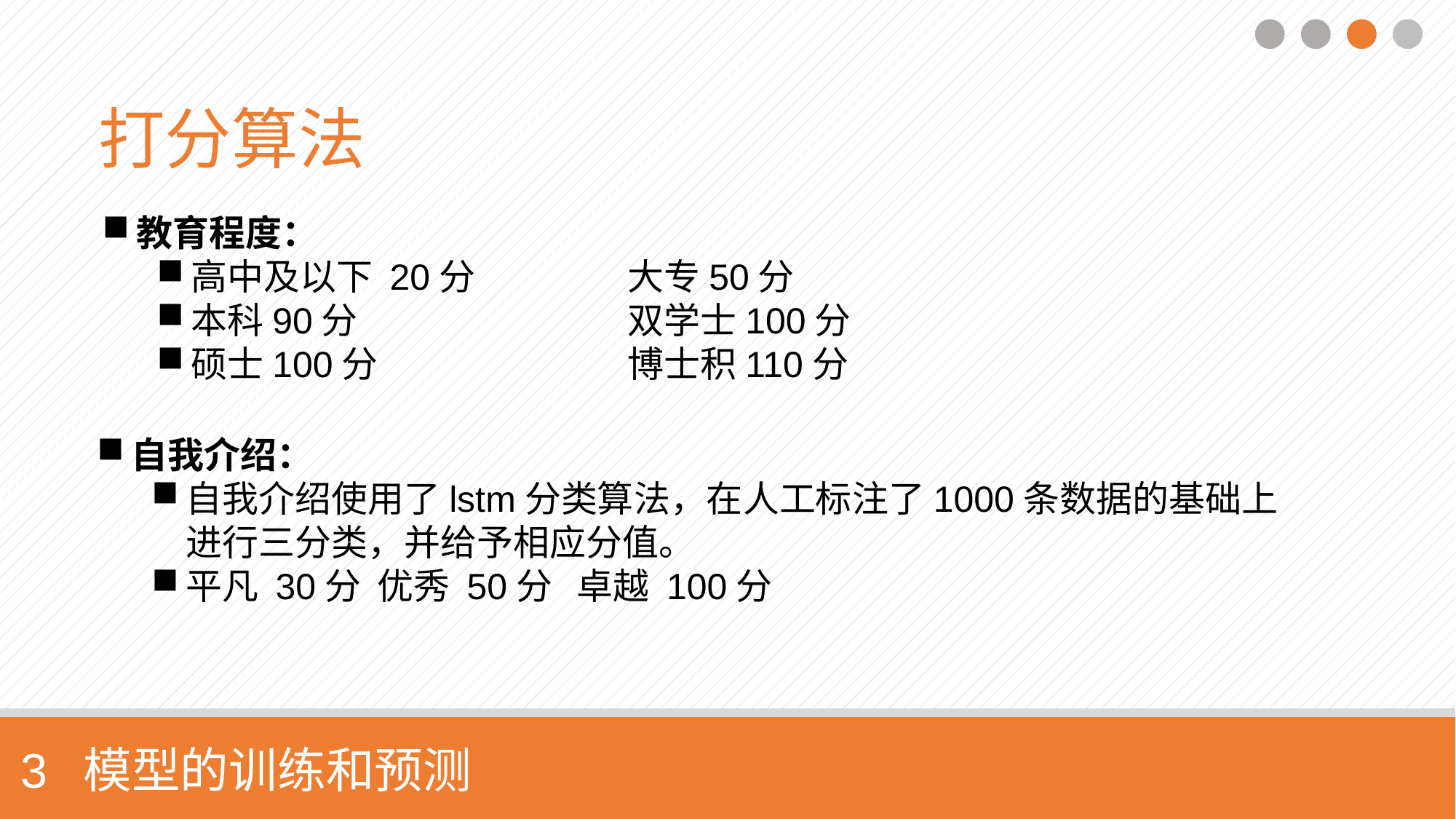

打分算法
教育程度：
高中及以下 20分	 	大专50分
本科90分	      		双学士100分
硕士100分	      		博士积110分
自我介绍：
自我介绍使用了lstm分类算法，在人工标注了1000条数据的基础上进行三分类，并给予相应分值。
平凡 30分  优秀 50分   卓越 100分

3  模型的训练和预测